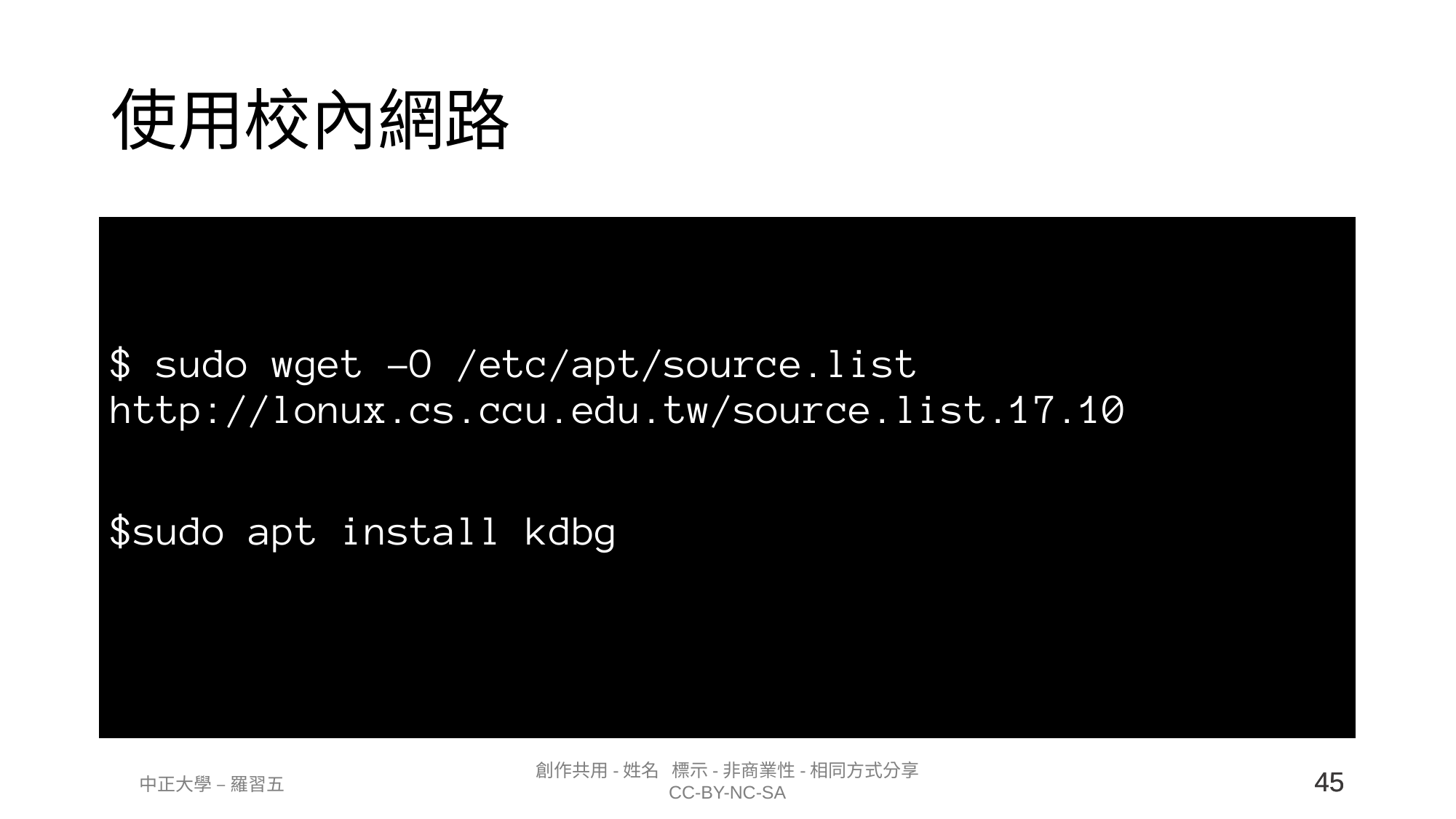

# 使用校內網路
$ sudo wget -O /etc/apt/source.list http://lonux.cs.ccu.edu.tw/source.list.17.10

$sudo apt install kdbg